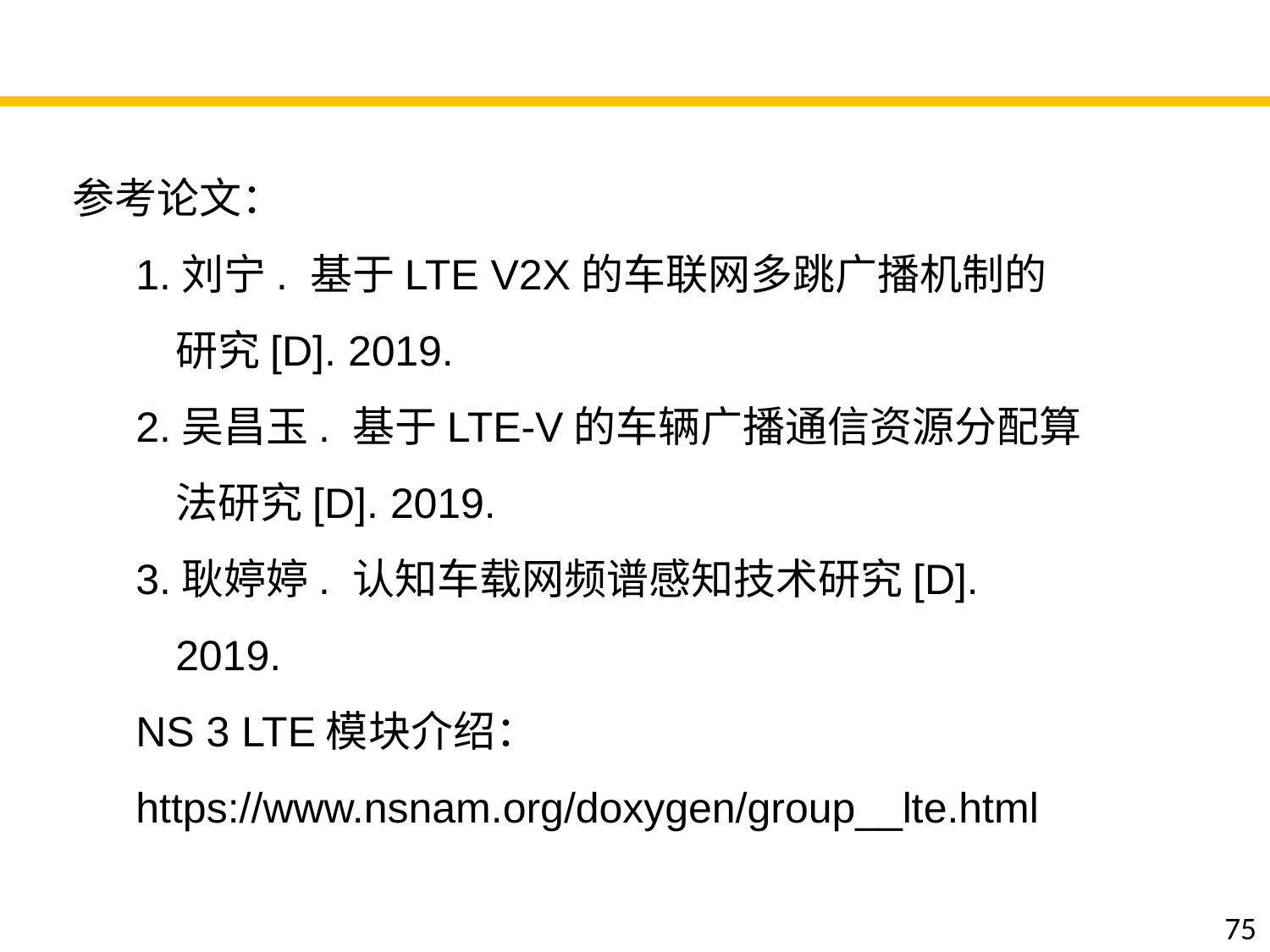

参考论文：
1.刘宁. 基于LTE V2X的车联网多跳广播机制的研究[D]. 2019.
2.吴昌玉. 基于LTE-V的车辆广播通信资源分配算法研究[D]. 2019.
3.耿婷婷. 认知车载网频谱感知技术研究[D]. 2019.
NS 3 LTE模块介绍：
https://www.nsnam.org/doxygen/group__lte.html
75